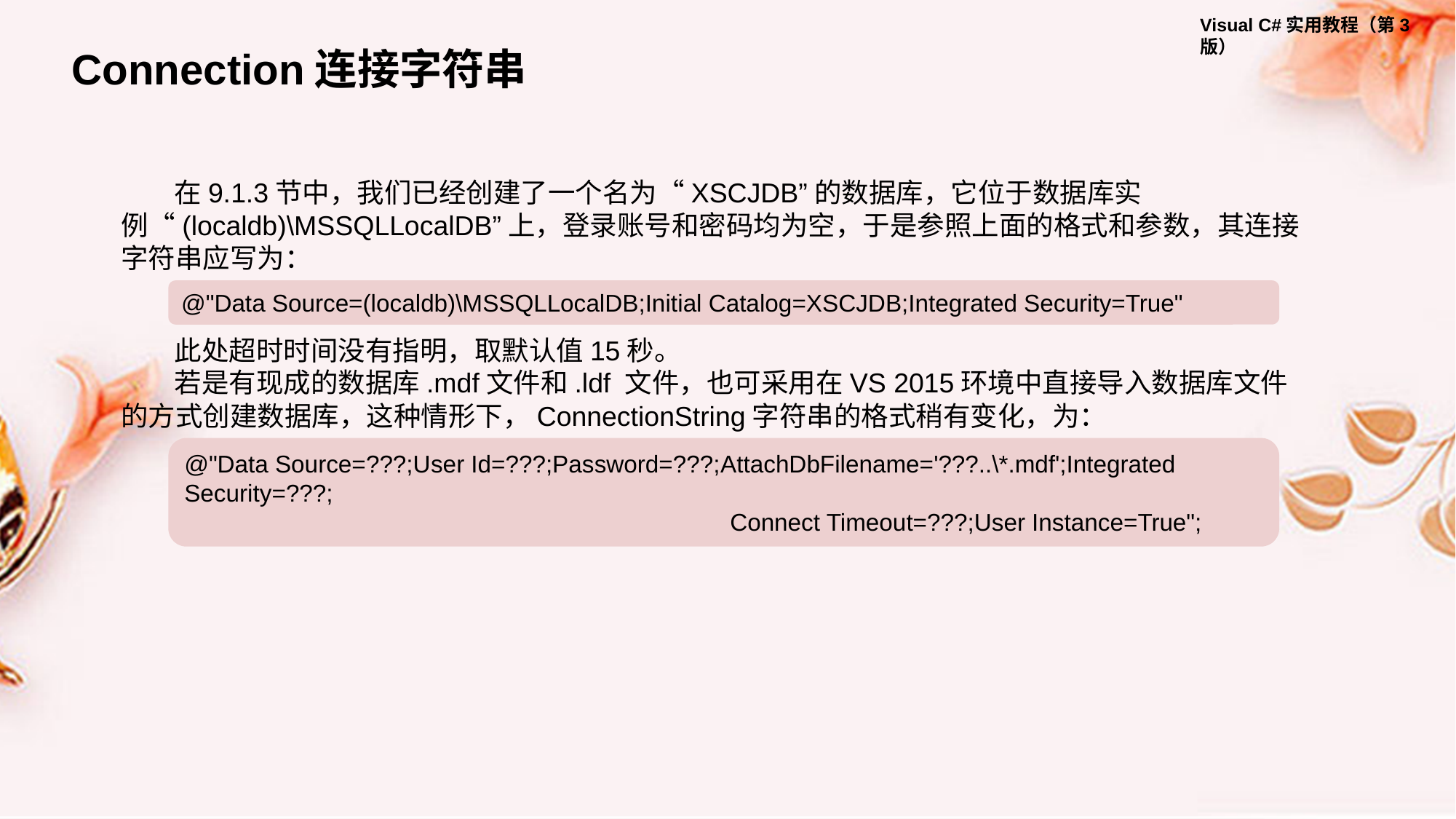

Connection连接字符串
在9.1.3节中，我们已经创建了一个名为“XSCJDB”的数据库，它位于数据库实例“(localdb)\MSSQLLocalDB”上，登录账号和密码均为空，于是参照上面的格式和参数，其连接字符串应写为：
@"Data Source=(localdb)\MSSQLLocalDB;Initial Catalog=XSCJDB;Integrated Security=True"
此处超时时间没有指明，取默认值15秒。
若是有现成的数据库.mdf文件和.ldf 文件，也可采用在VS 2015环境中直接导入数据库文件的方式创建数据库，这种情形下，ConnectionString字符串的格式稍有变化，为：
@"Data Source=???;User Id=???;Password=???;AttachDbFilename='???..\*.mdf';Integrated Security=???;
					Connect Timeout=???;User Instance=True";